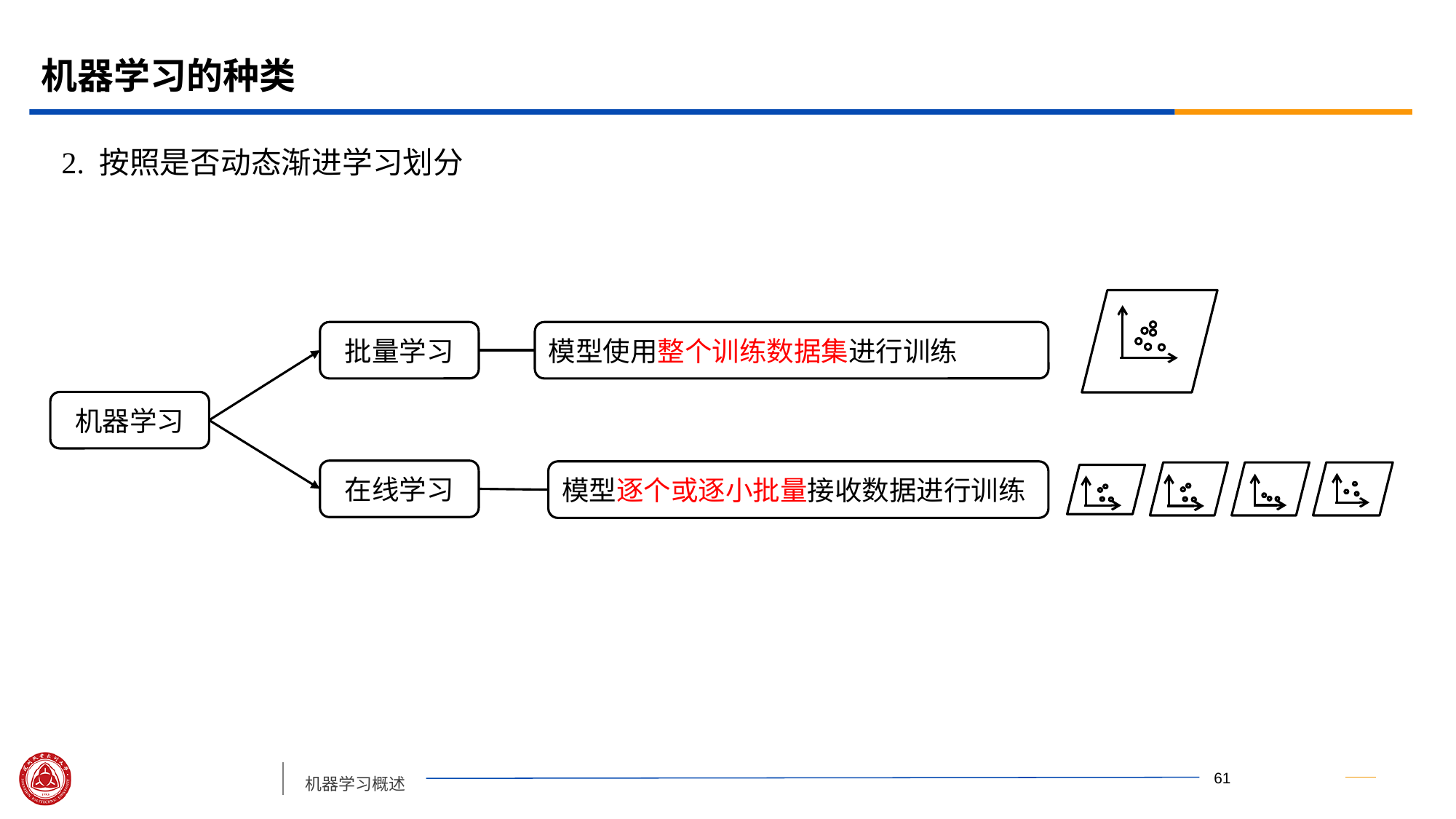

# 机器学习的种类
2. 按照是否动态渐进学习划分

批量学习
模型使用整个训练数据集进行训练

机器学习
在线学习
模型逐个或逐小批量接收数据进行训练